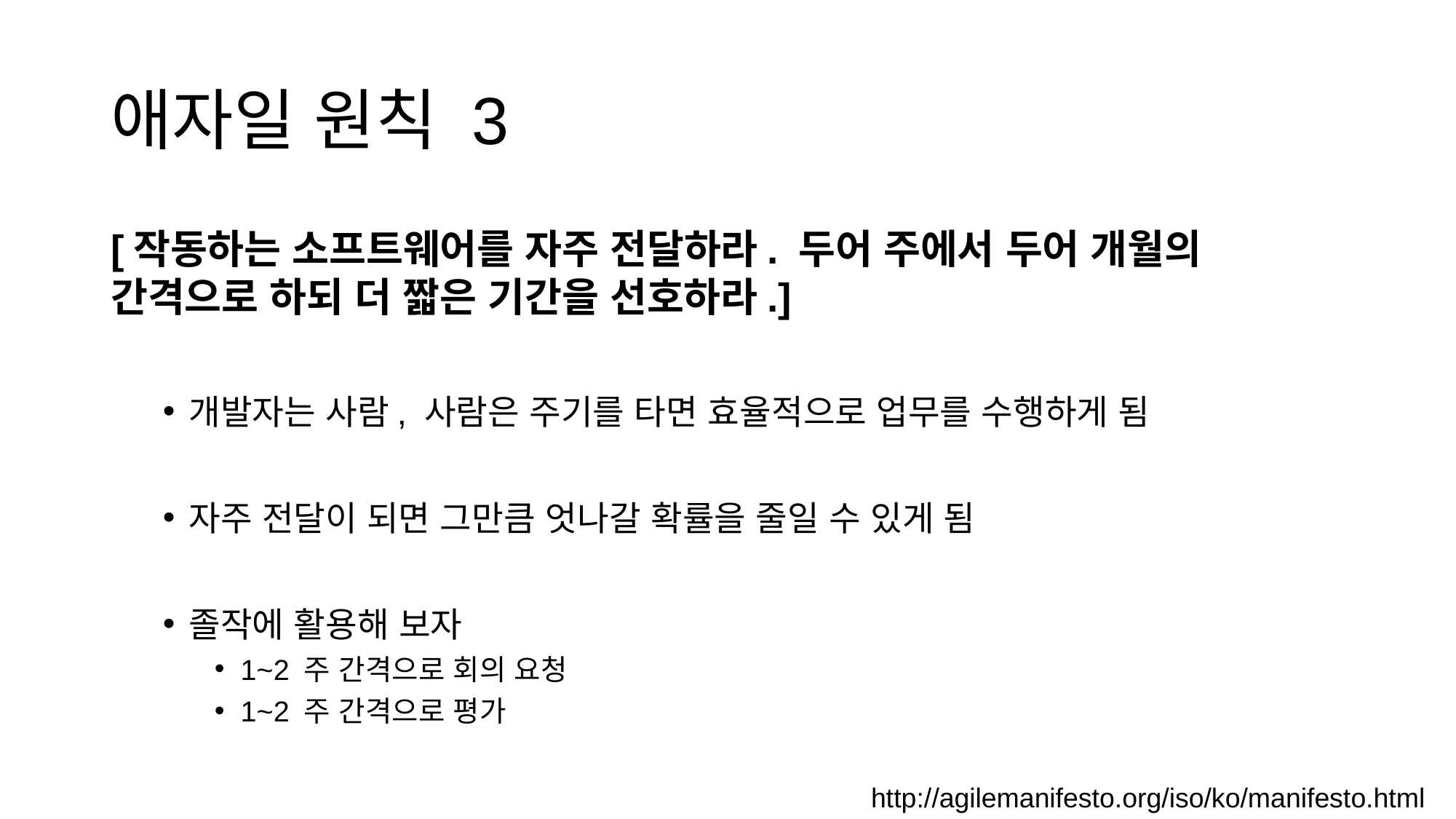

# 애자일 원칙 3
[작동하는 소프트웨어를 자주 전달하라. 두어 주에서 두어 개월의 간격으로 하되 더 짧은 기간을 선호하라.]

개발자는 사람, 사람은 주기를 타면 효율적으로 업무를 수행하게 됨

자주 전달이 되면 그만큼 엇나갈 확률을 줄일 수 있게 됨

졸작에 활용해 보자
1~2 주 간격으로 회의 요청
1~2 주 간격으로 평가
http://agilemanifesto.org/iso/ko/manifesto.html